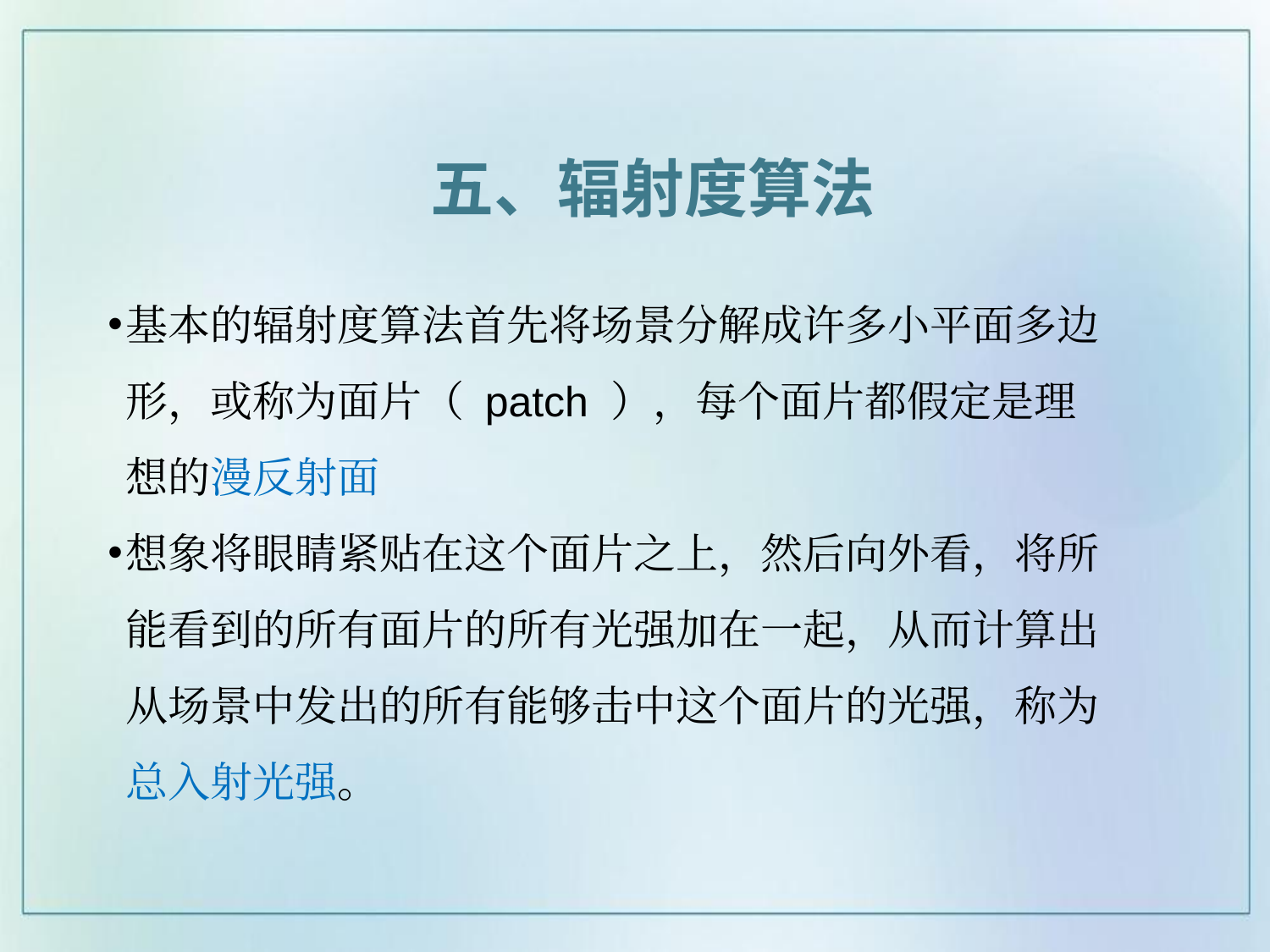

五、辐射度算法
基本的辐射度算法首先将场景分解成许多小平面多边形，或称为面片（ patch ），每个面片都假定是理想的漫反射面
想象将眼睛紧贴在这个面片之上，然后向外看，将所能看到的所有面片的所有光强加在一起，从而计算出从场景中发出的所有能够击中这个面片的光强，称为总入射光强。